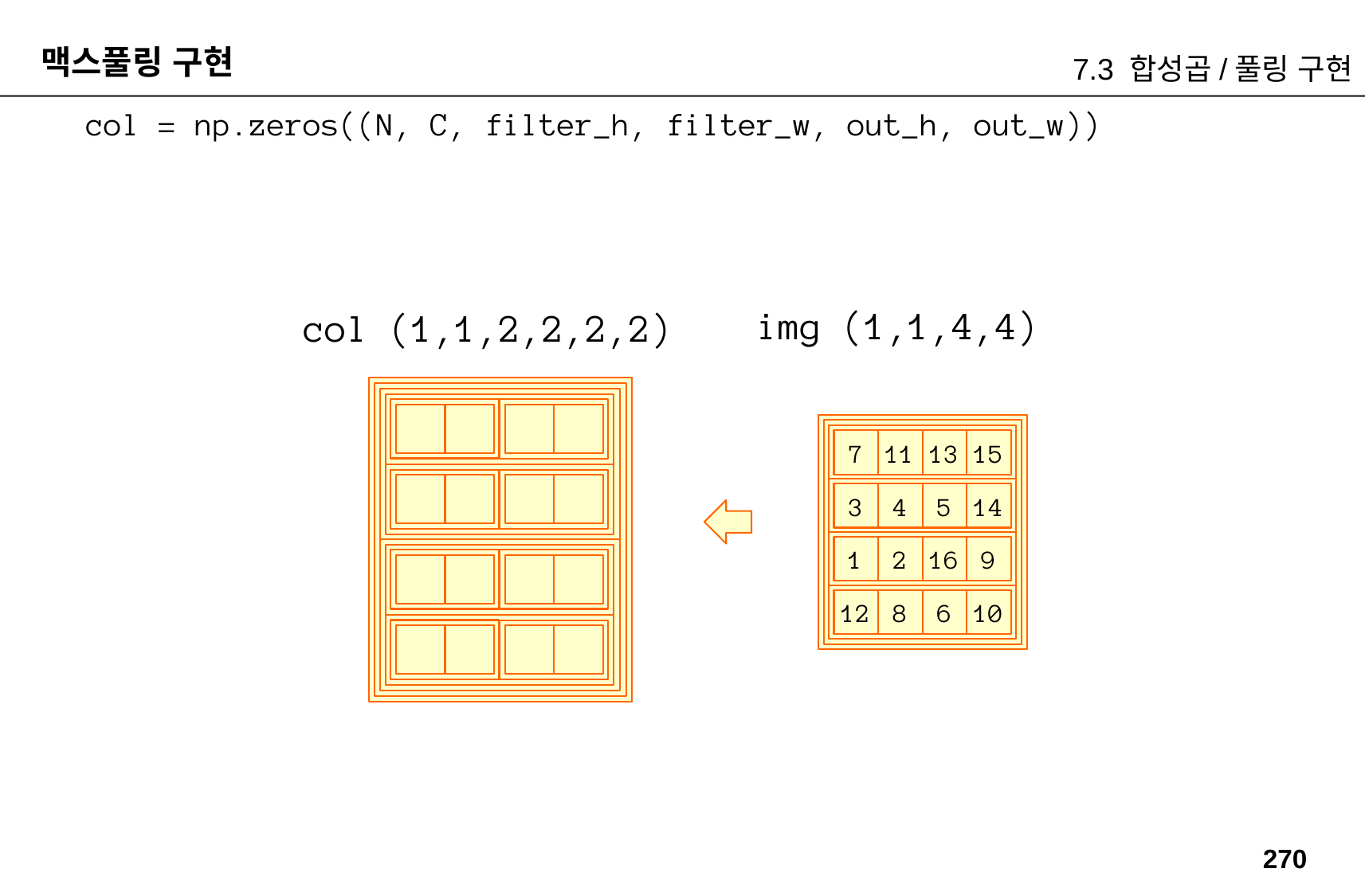

맥스풀링 구현
7.3 합성곱/풀링 구현
col = np.zeros((N, C, filter_h, filter_w, out_h, out_w))
img (1,1,4,4)
col (1,1,2,2,2,2)

7
11
13
15

3
4
5
14

1
2
16
9

12
8
6
10